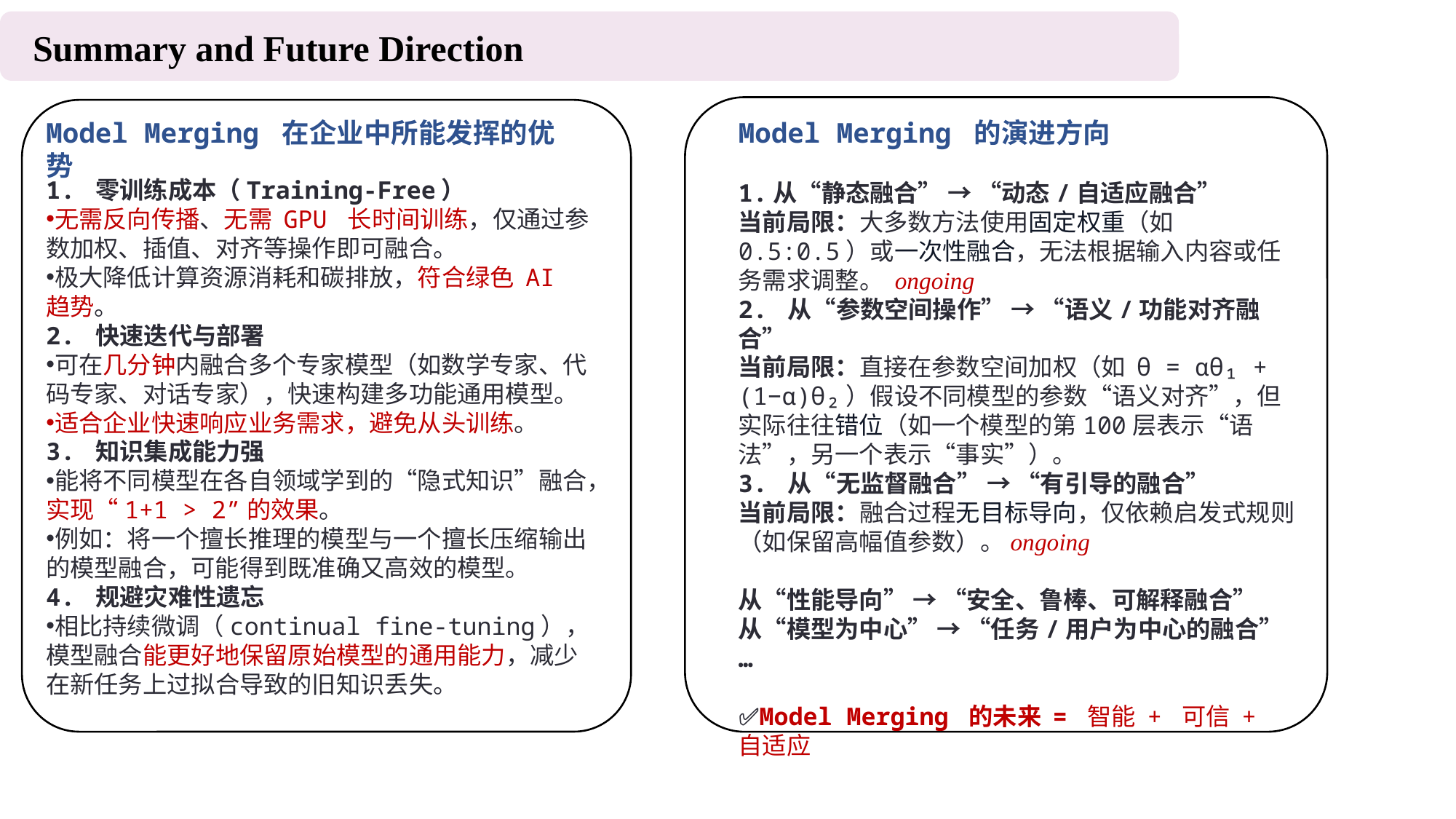

Summary and Future Direction

Model Merging 在企业中所能发挥的优势
Model Merging 的演进方向
1. 零训练成本（Training-Free）
无需反向传播、无需 GPU 长时间训练，仅通过参数加权、插值、对齐等操作即可融合。
极大降低计算资源消耗和碳排放，符合绿色 AI 趋势。
2. 快速迭代与部署
可在几分钟内融合多个专家模型（如数学专家、代码专家、对话专家），快速构建多功能通用模型。
适合企业快速响应业务需求，避免从头训练。
3. 知识集成能力强
能将不同模型在各自领域学到的“隐式知识”融合，实现“1+1 > 2”的效果。
例如：将一个擅长推理的模型与一个擅长压缩输出的模型融合，可能得到既准确又高效的模型。
4. 规避灾难性遗忘
相比持续微调（continual fine-tuning），模型融合能更好地保留原始模型的通用能力，减少在新任务上过拟合导致的旧知识丢失。
1.从“静态融合” → “动态/自适应融合”
当前局限：大多数方法使用固定权重（如 0.5:0.5）或一次性融合，无法根据输入内容或任务需求调整。 ongoing
2. 从“参数空间操作” → “语义/功能对齐融合”
当前局限：直接在参数空间加权（如 θ = αθ₁ + (1−α)θ₂）假设不同模型的参数“语义对齐”，但实际往往错位（如一个模型的第100层表示“语法”，另一个表示“事实”）。
3. 从“无监督融合” → “有引导的融合”
当前局限：融合过程无目标导向，仅依赖启发式规则（如保留高幅值参数）。ongoing

从“性能导向” → “安全、鲁棒、可解释融合”
从“模型为中心” → “任务/用户为中心的融合”
…

✅Model Merging 的未来 = 智能 + 可信 + 自适应